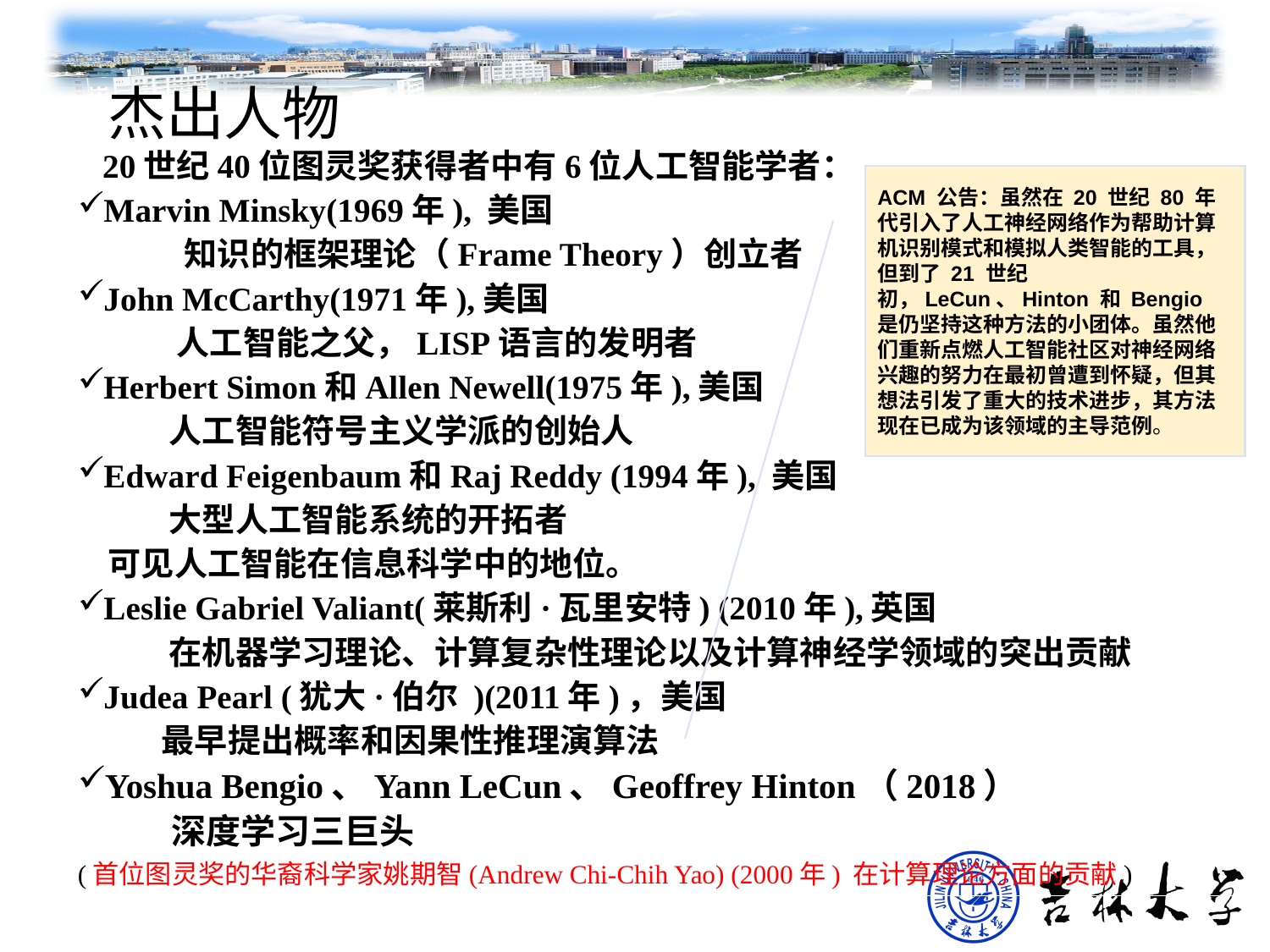

# 杰出人物
   20世纪40位图灵奖获得者中有6位人工智能学者：
Marvin Minsky(1969年), 美国
             知识的框架理论（Frame Theory）创立者
John McCarthy(1971年),美国
            人工智能之父，LISP语言的发明者
Herbert Simon和Allen Newell(1975年),美国
           人工智能符号主义学派的创始人
Edward Feigenbaum和Raj Reddy (1994年), 美国
           大型人工智能系统的开拓者
   可见人工智能在信息科学中的地位。
Leslie Gabriel Valiant(莱斯利·瓦里安特) (2010年),英国
           在机器学习理论、计算复杂性理论以及计算神经学领域的突出贡献
Judea Pearl (犹大·伯尔 )(2011年)，美国
          最早提出概率和因果性推理演算法
Yoshua Bengio、Yann LeCun、Geoffrey Hinton（2018）
           深度学习三巨头
(首位图灵奖的华裔科学家姚期智(Andrew Chi-Chih Yao) (2000年) 在计算理论方面的贡献)

ACM 公告：虽然在 20 世纪 80 年代引入了人工神经网络作为帮助计算机识别模式和模拟人类智能的工具，但到了 21 世纪初，LeCun、Hinton 和 Bengio 是仍坚持这种方法的小团体。虽然他们重新点燃人工智能社区对神经网络兴趣的努力在最初曾遭到怀疑，但其想法引发了重大的技术进步，其方法现在已成为该领域的主导范例。